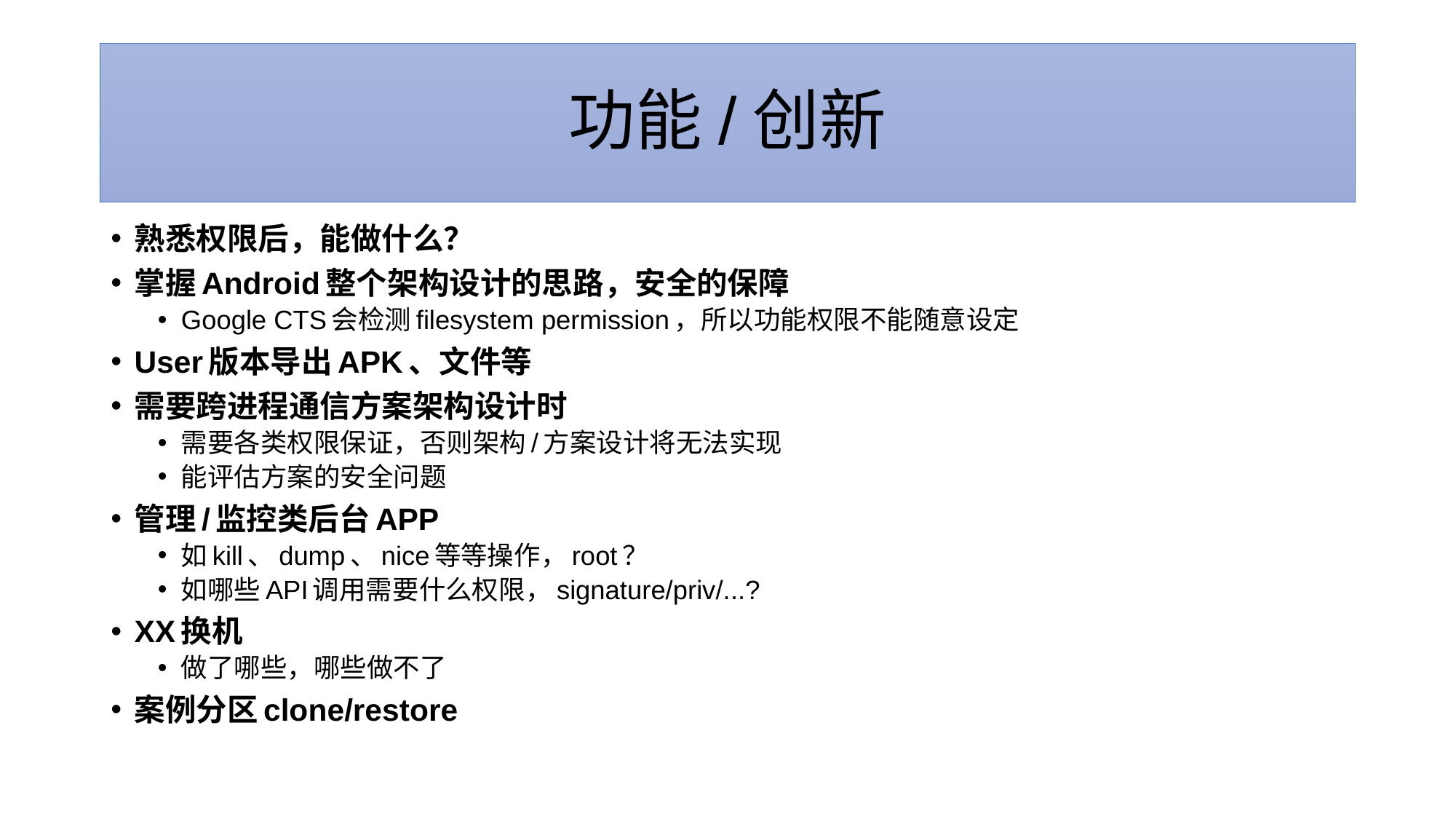

# 功能/创新
熟悉权限后，能做什么？
掌握Android整个架构设计的思路，安全的保障
Google CTS会检测filesystem permission，所以功能权限不能随意设定
User版本导出APK、文件等
需要跨进程通信方案架构设计时
需要各类权限保证，否则架构/方案设计将无法实现
能评估方案的安全问题
管理/监控类后台APP
如kill、dump、nice等等操作，root？
如哪些API调用需要什么权限，signature/priv/...?
XX换机
做了哪些，哪些做不了
案例分区clone/restore